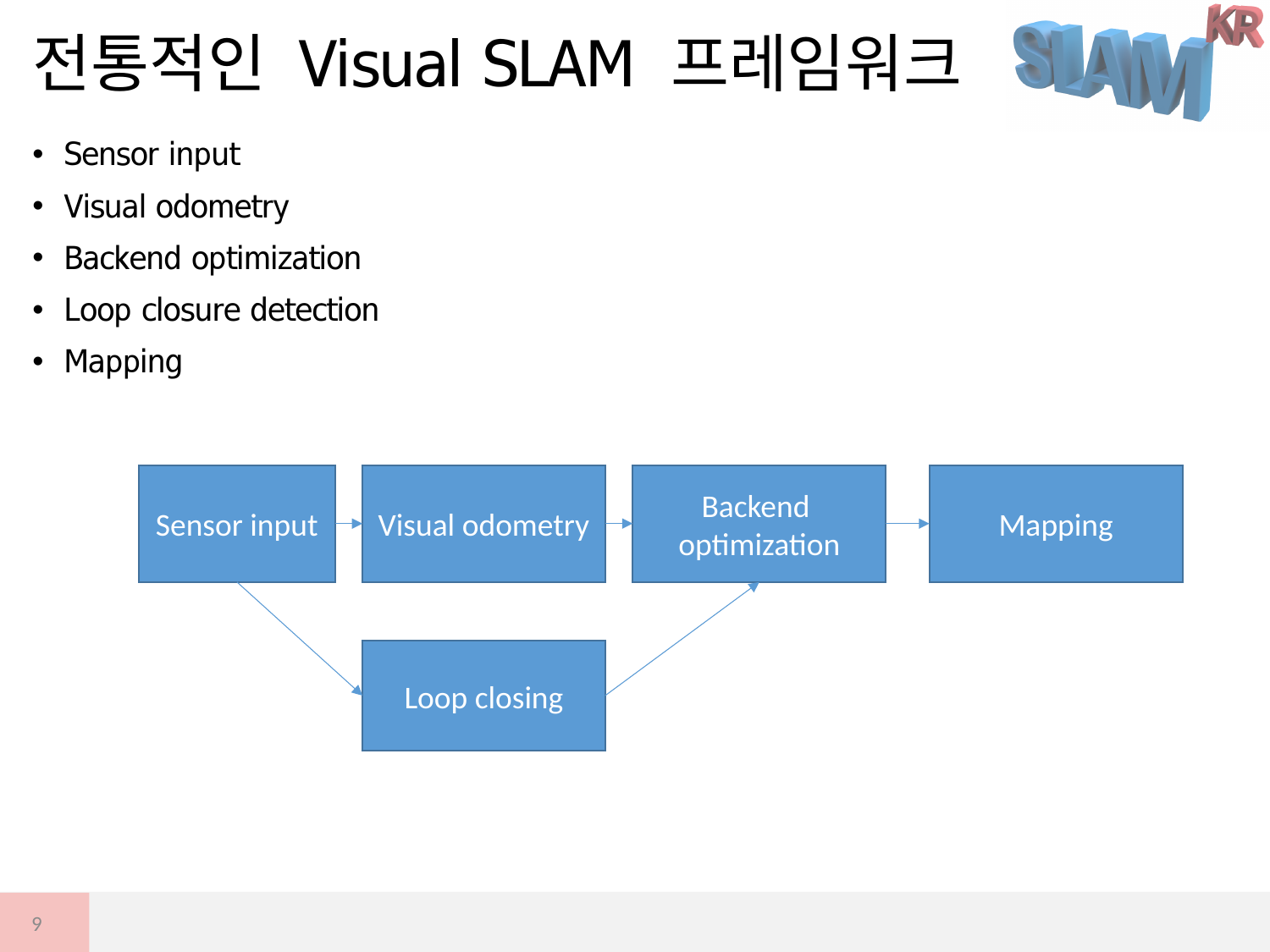

# 전통적인 Visual SLAM 프레임워크
Sensor input
Visual odometry
Backend optimization
Loop closure detection
Mapping
Sensor input
Visual odometry
Backend
optimization
Mapping
Loop closing
9